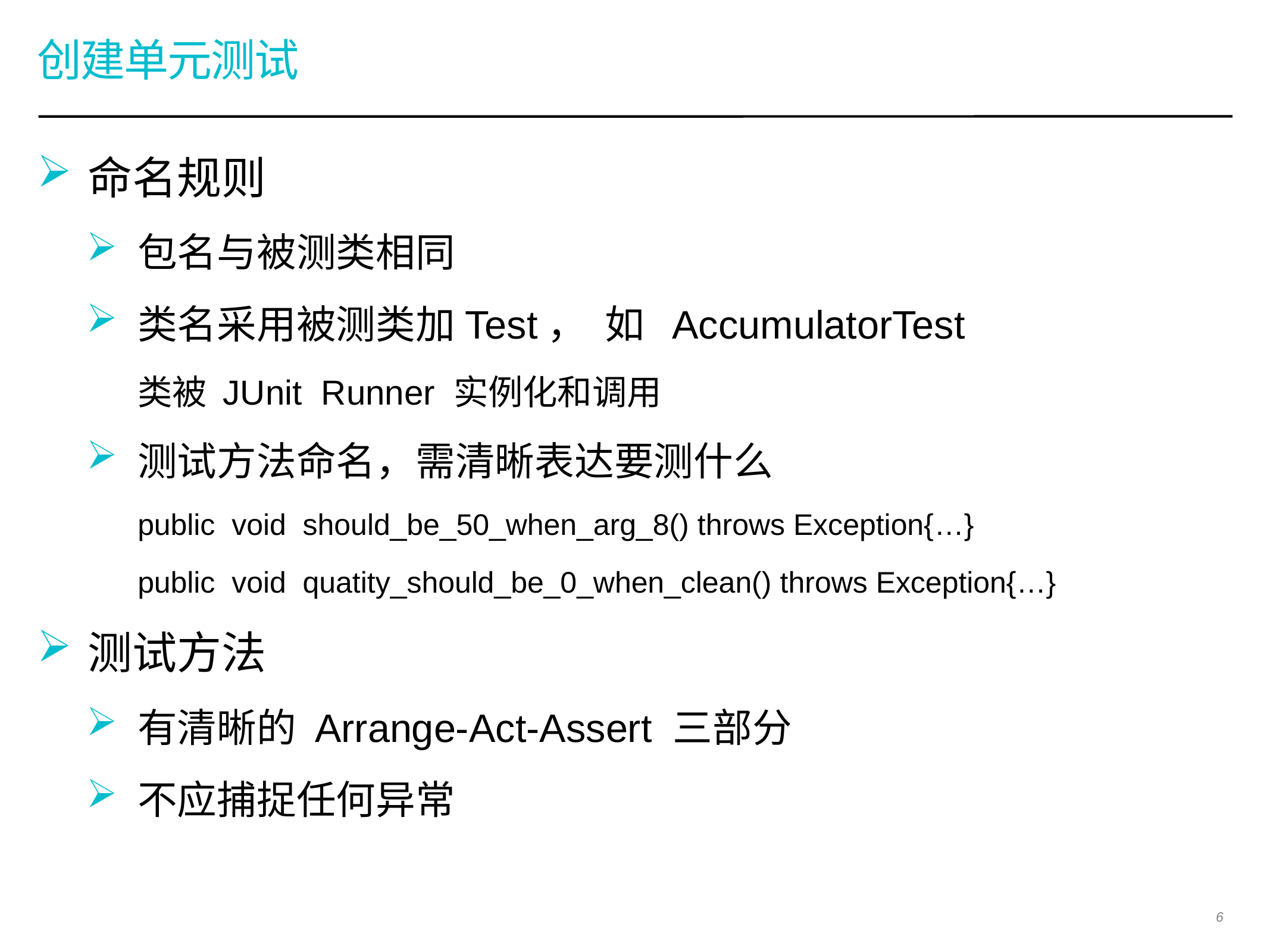

# 创建单元测试
命名规则
包名与被测类相同
类名采用被测类加Test，  如  AccumulatorTest
类被 JUnit  Runner 实例化和调用
测试方法命名，需清晰表达要测什么
public  void  should_be_50_when_arg_8() throws Exception{…}
public  void  quatity_should_be_0_when_clean() throws Exception{…}
测试方法
有清晰的 Arrange-Act-Assert 三部分
不应捕捉任何异常

6